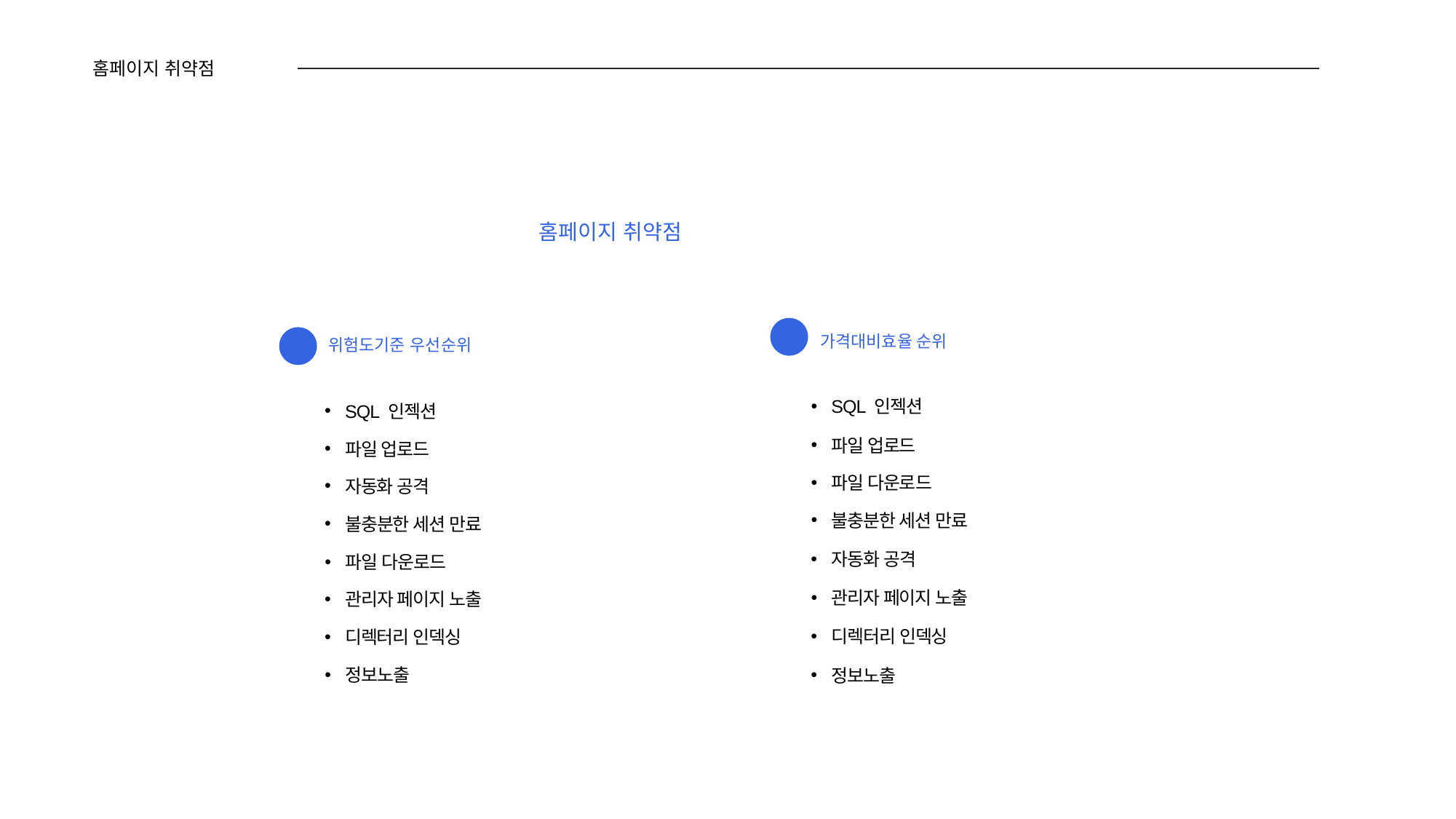

홈페이지 취약점

홈페이지 취약점

02
가격대비효율 순위

위험도기준 우선순위

01

SQL 인젝션
SQL 인젝션
파일 업로드
파일 업로드
파일 다운로드
자동화 공격
불충분한 세션 만료
불충분한 세션 만료
자동화 공격
파일 다운로드
관리자 페이지 노출
관리자 페이지 노출
디렉터리 인덱싱
디렉터리 인덱싱
정보노출
정보노출